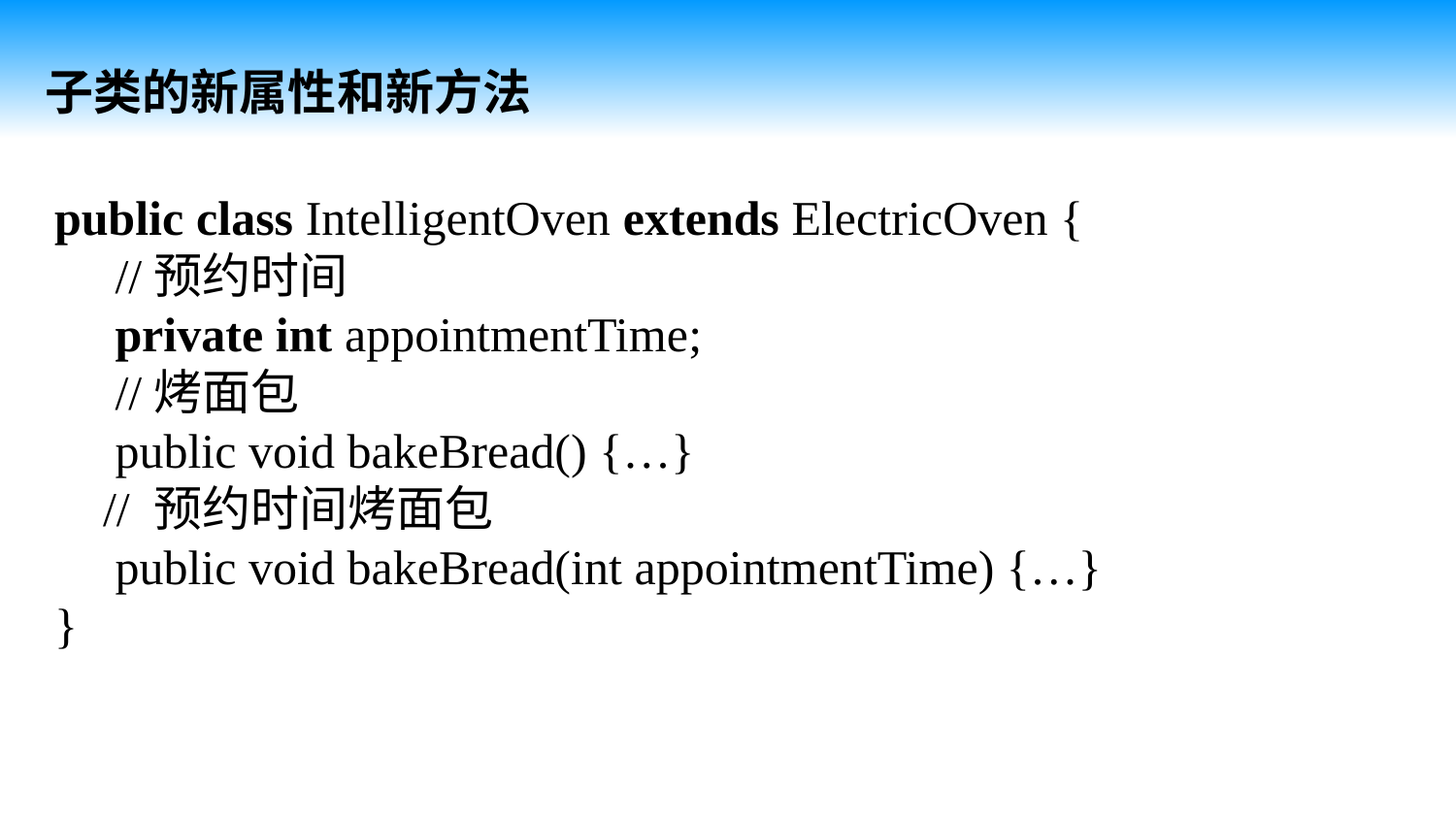

子类的新属性和新方法
public class IntelligentOven extends ElectricOven {
     //预约时间
     private int appointmentTime;
     //烤面包
     public void bakeBread() {…}
    // 预约时间烤面包
     public void bakeBread(int appointmentTime) {…}
}